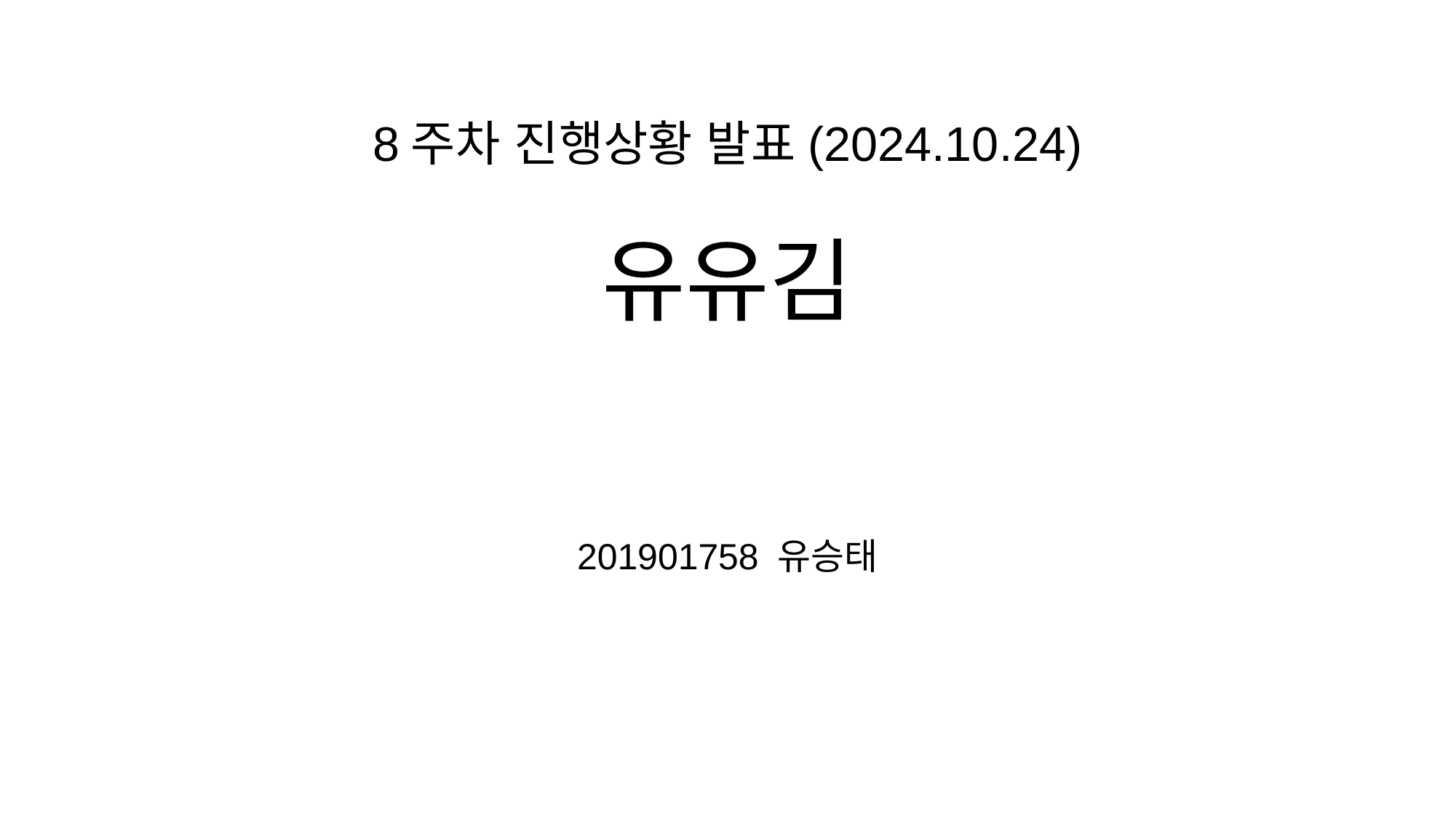

# 유유김
8주차 진행상황 발표(2024.10.24)
201901758 유승태